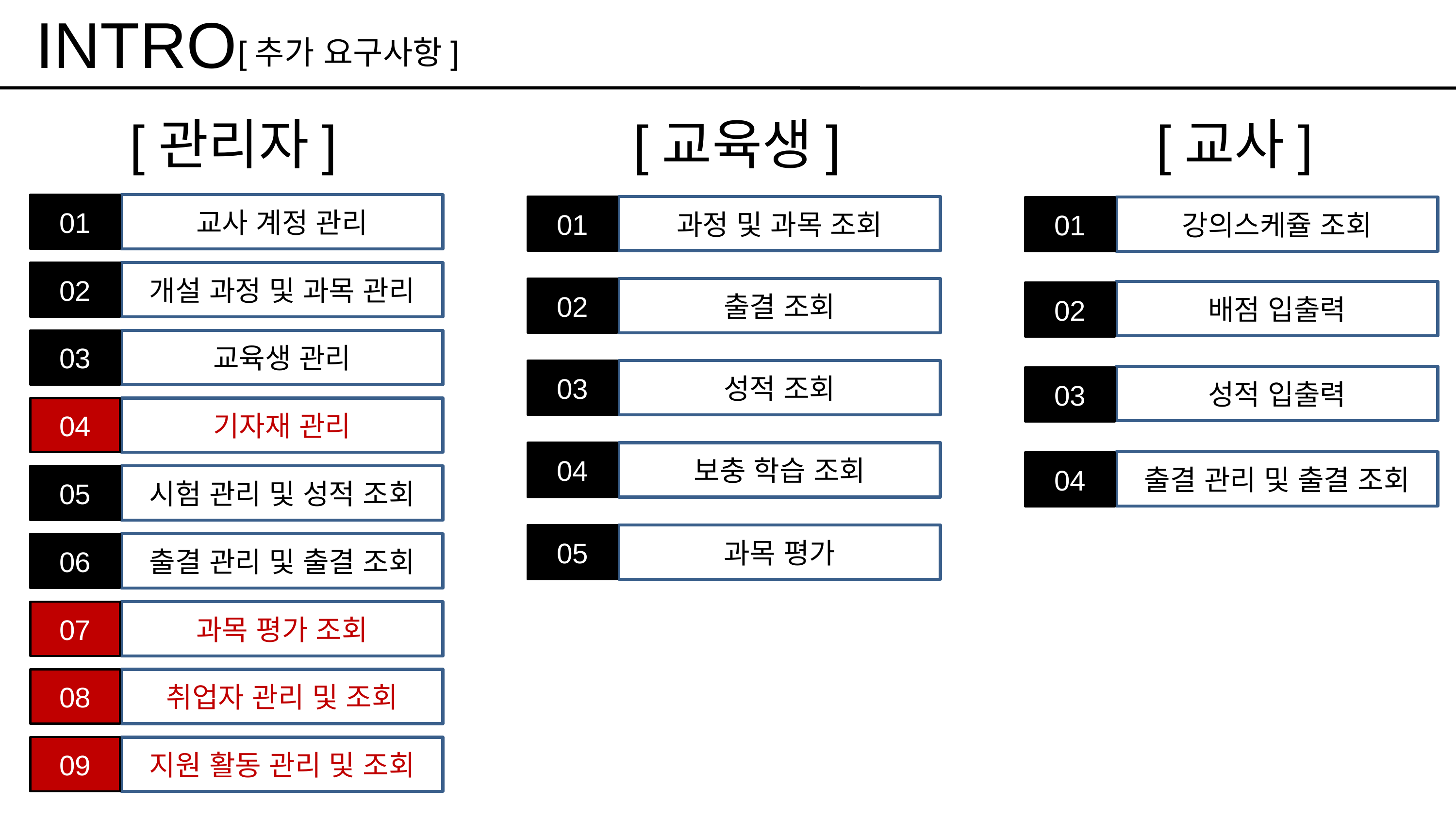

INTRO
[추가 요구사항]
# [관리자]
[교육생]
[교사]
01
교사 계정 관리
01
과정 및 과목 조회
01
강의스케쥴 조회
02
개설 과정 및 과목 관리
02
출결 조회
배점 입출력
02
03
교육생 관리
03
성적 조회
성적 입출력
03
04
기자재 관리
04
보충 학습 조회
출결 관리 및 출결 조회
04
05
시험 관리 및 성적 조회
05
과목 평가
06
출결 관리 및 출결 조회
07
과목 평가 조회
08
취업자 관리 및 조회
지원 활동 관리 및 조회
09